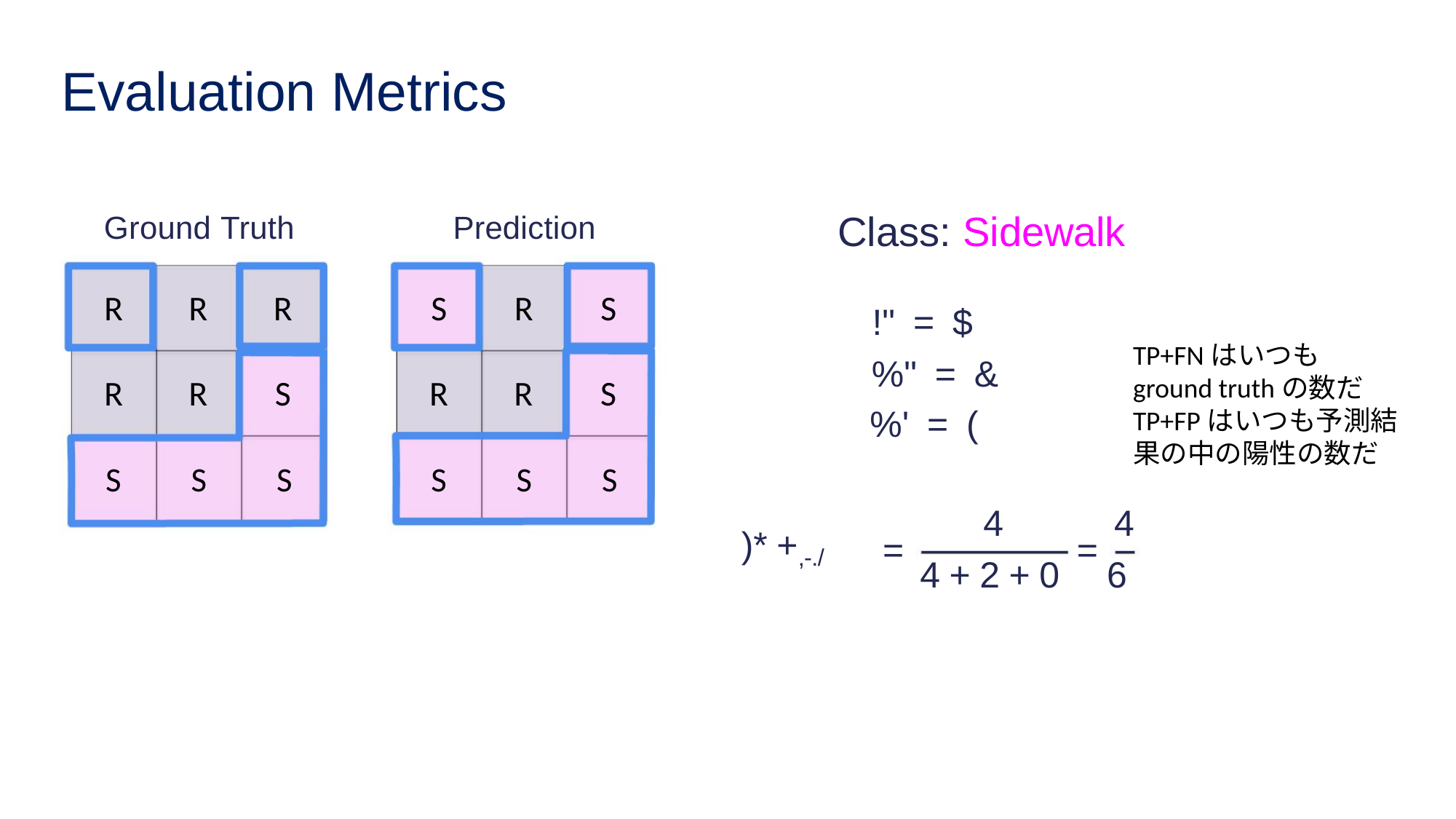

Evaluation Metrics
Class: Sidewalk
Ground Truth
R R R
R R S
Prediction
S R S
R R S
!" = $
%" = &
%' = (
TP+FNはいつもground truthの数だ
TP+FPはいつも予測結果の中の陽性の数だ
S
S
S
S
S
S
4
4
)* +,-./
=
=
4 + 2 + 0 6